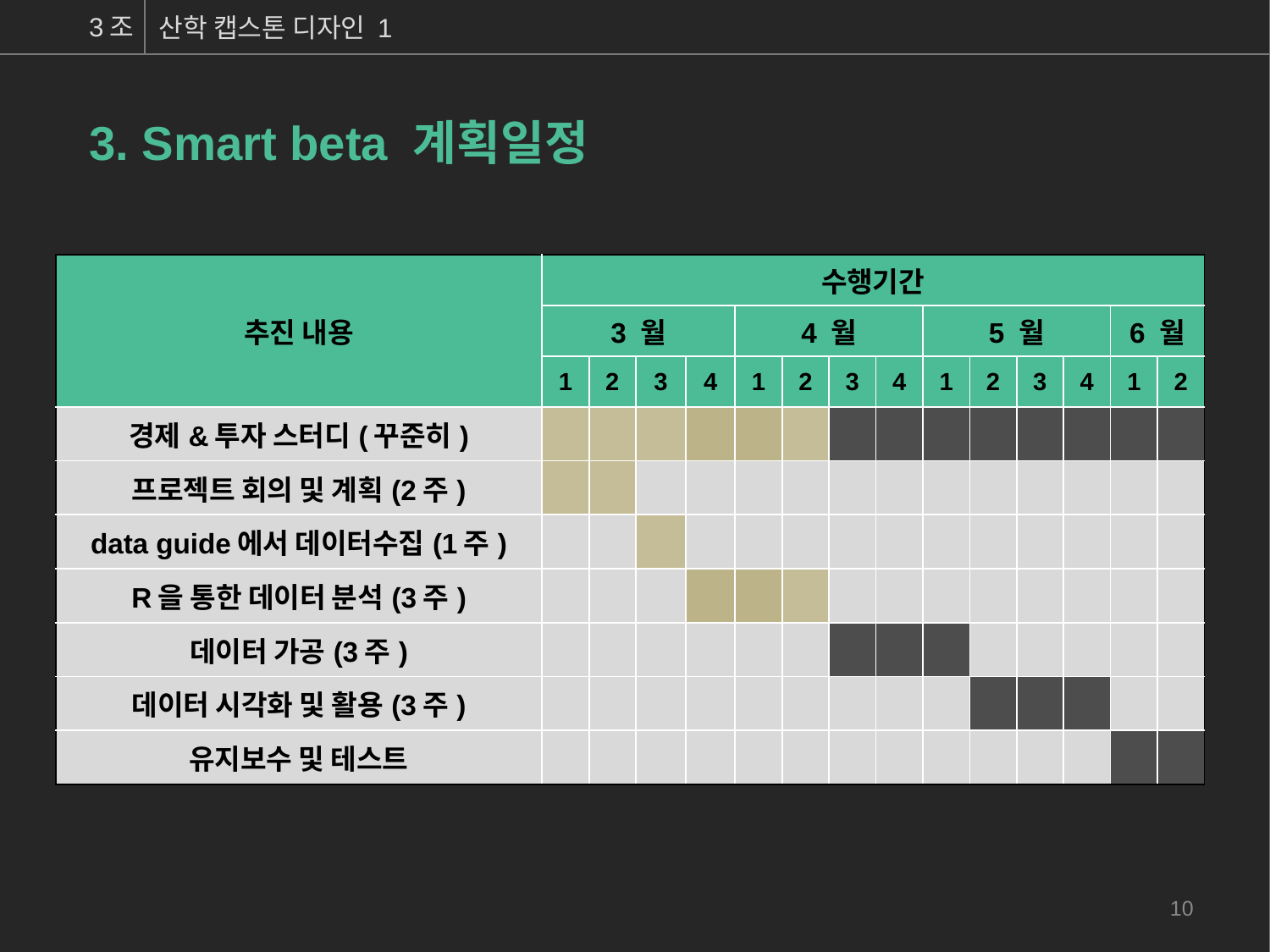

3조
산학 캡스톤 디자인 1
3. Smart beta 계획일정
| 추진 내용 | 수행기간 |  |  |  |  |  |  |  |  |  |  |  |  |  |
| --- | --- | --- | --- | --- | --- | --- | --- | --- | --- | --- | --- | --- | --- | --- |
|  | 3 월 |  |  |  | 4 월 |  |  |  | 5 월 |  |  |  | 6 월 |  |
|  | 1 | 2 | 3 | 4 | 1 | 2 | 3 | 4 | 1 | 2 | 3 | 4 | 1 | 2 |
| 경제&투자 스터디(꾸준히) |  |  |  |  |  |  |  |  |  |  |  |  |  |  |
| 프로젝트 회의 및 계획(2주) |  |  |  |  |  |  |  |  |  |  |  |  |  |  |
| data guide에서 데이터수집(1주) |  |  |  |  |  |  |  |  |  |  |  |  |  |  |
| R을 통한 데이터 분석(3주) |  |  |  |  |  |  |  |  |  |  |  |  |  |  |
| 데이터 가공(3주) |  |  |  |  |  |  |  |  |  |  |  |  |  |  |
| 데이터 시각화 및 활용(3주) |  |  |  |  |  |  |  |  |  |  |  |  |  |  |
| 유지보수 및 테스트 |  |  |  |  |  |  |  |  |  |  |  |  |  |  |
10